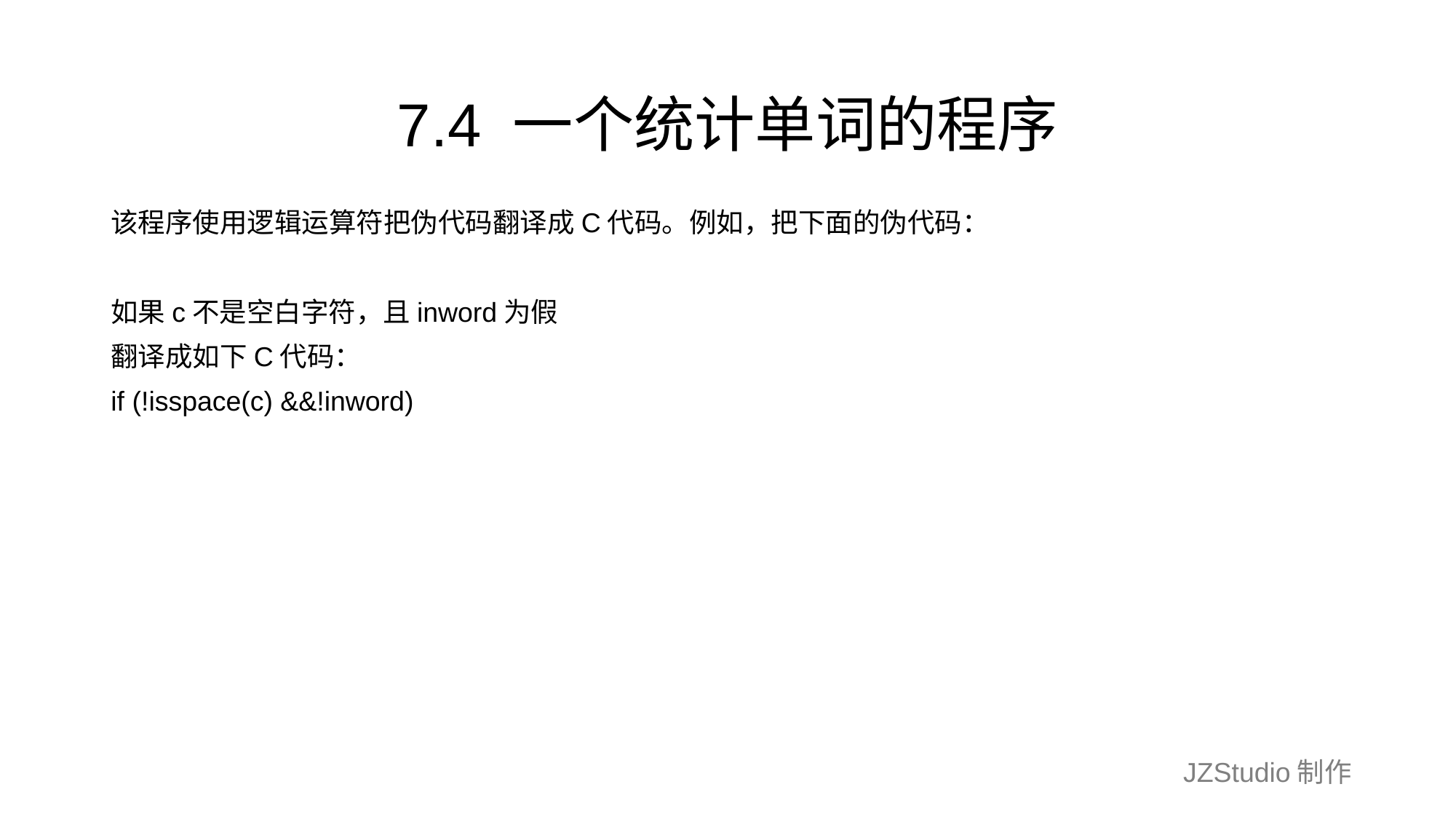

# 7.4 一个统计单词的程序
该程序使用逻辑运算符把伪代码翻译成C代码。例如，把下面的伪代码：

如果c不是空白字符，且inword为假
翻译成如下C代码：
if (!isspace(c) &&!inword)